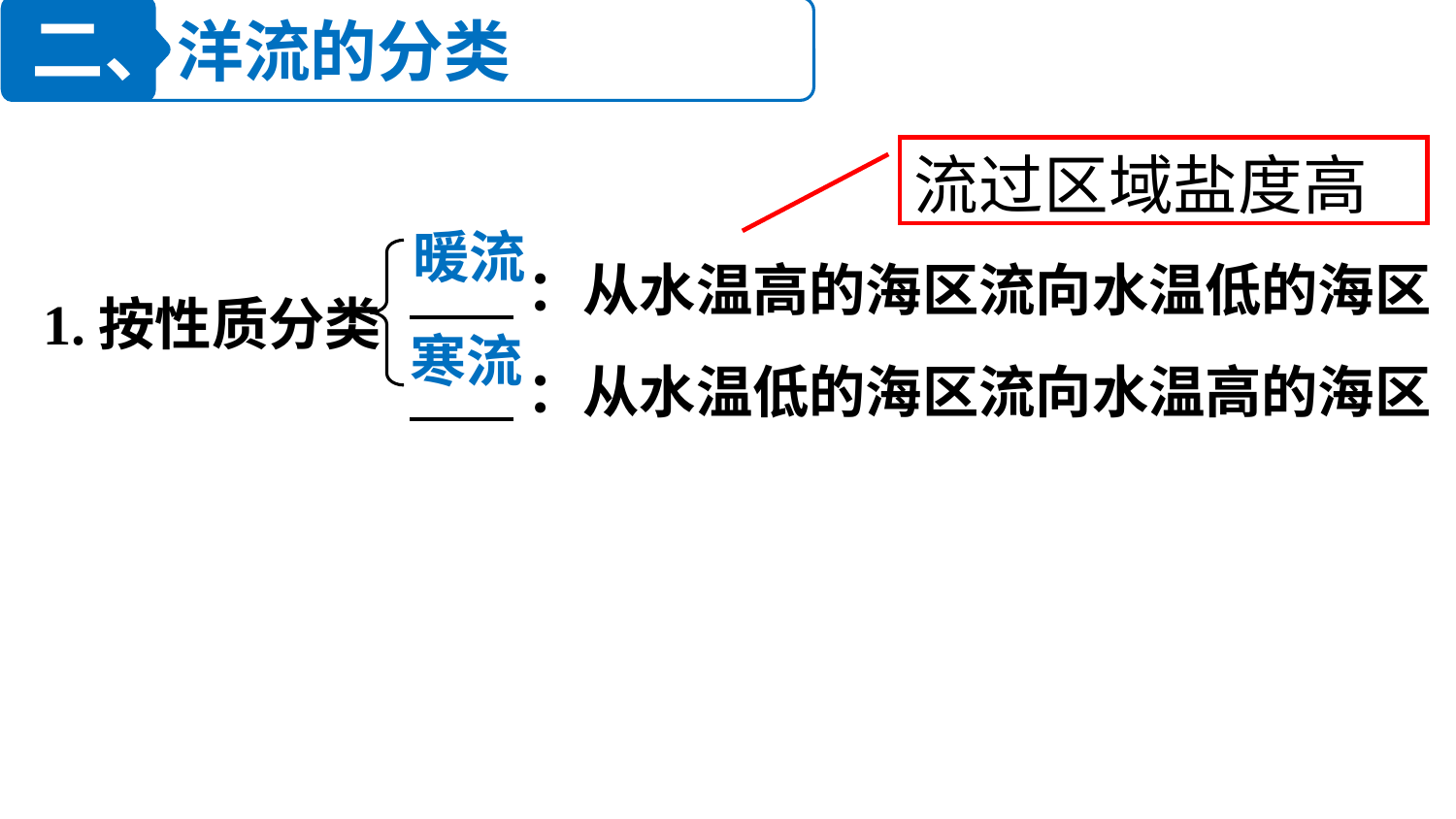

二、洋流的分类

流过区域盐度高
        ：从水温高的海区流向水温低的海区
        ：从水温低的海区流向水温高的海区
暖流

1.按性质分类
寒流